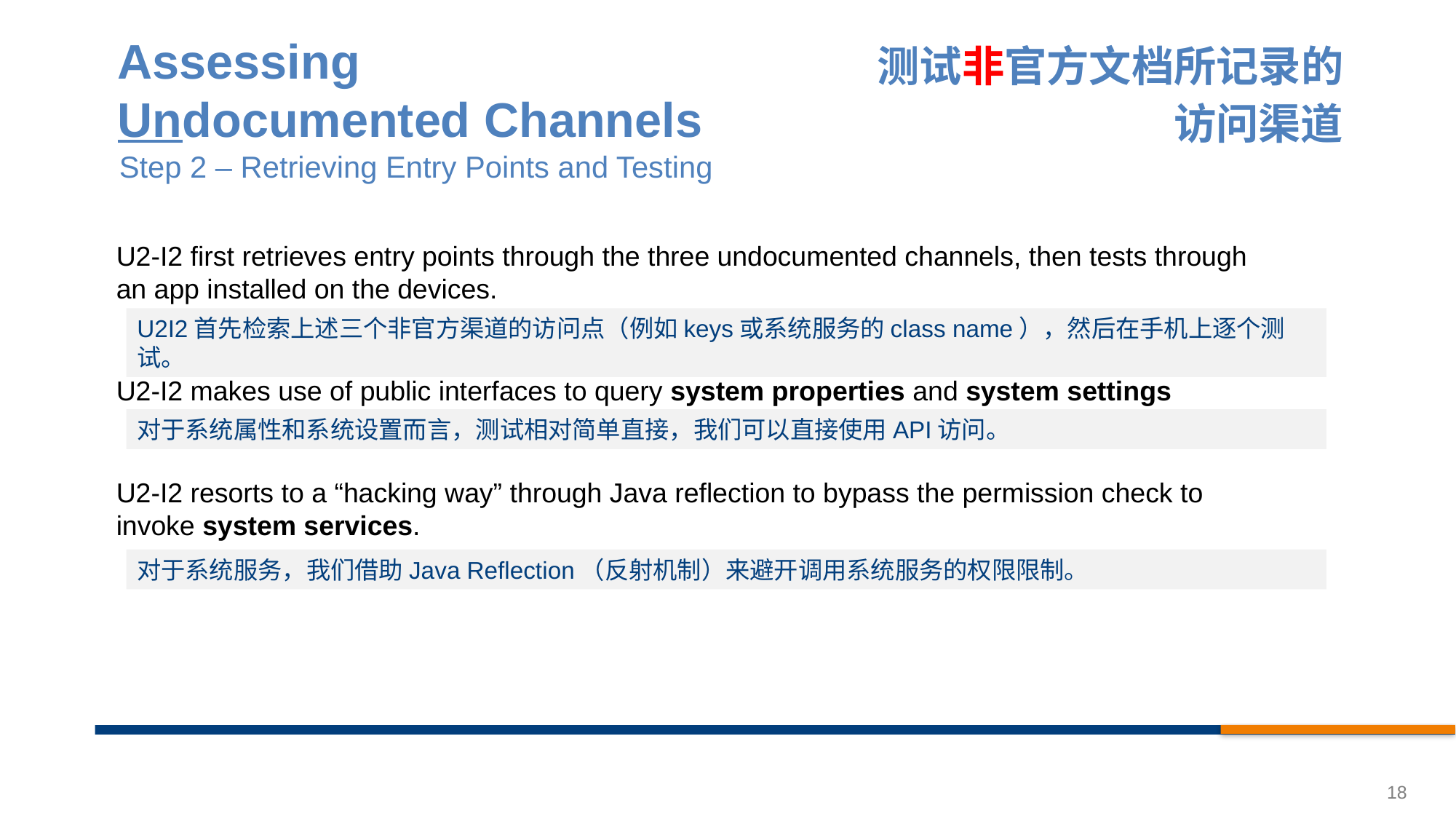

Assessing
Undocumented Channels
测试非官方文档所记录的访问渠道
Step 2 – Retrieving Entry Points and Testing
U2-I2 first retrieves entry points through the three undocumented channels, then tests through an app installed on the devices.

U2-I2 makes use of public interfaces to query system properties and system settings

U2-I2 resorts to a “hacking way” through Java reflection to bypass the permission check to invoke system services.
U2I2首先检索上述三个非官方渠道的访问点（例如keys或系统服务的class name），然后在手机上逐个测试。
对于系统属性和系统设置而言，测试相对简单直接，我们可以直接使用API访问。
对于系统服务，我们借助Java Reflection（反射机制）来避开调用系统服务的权限限制。
18